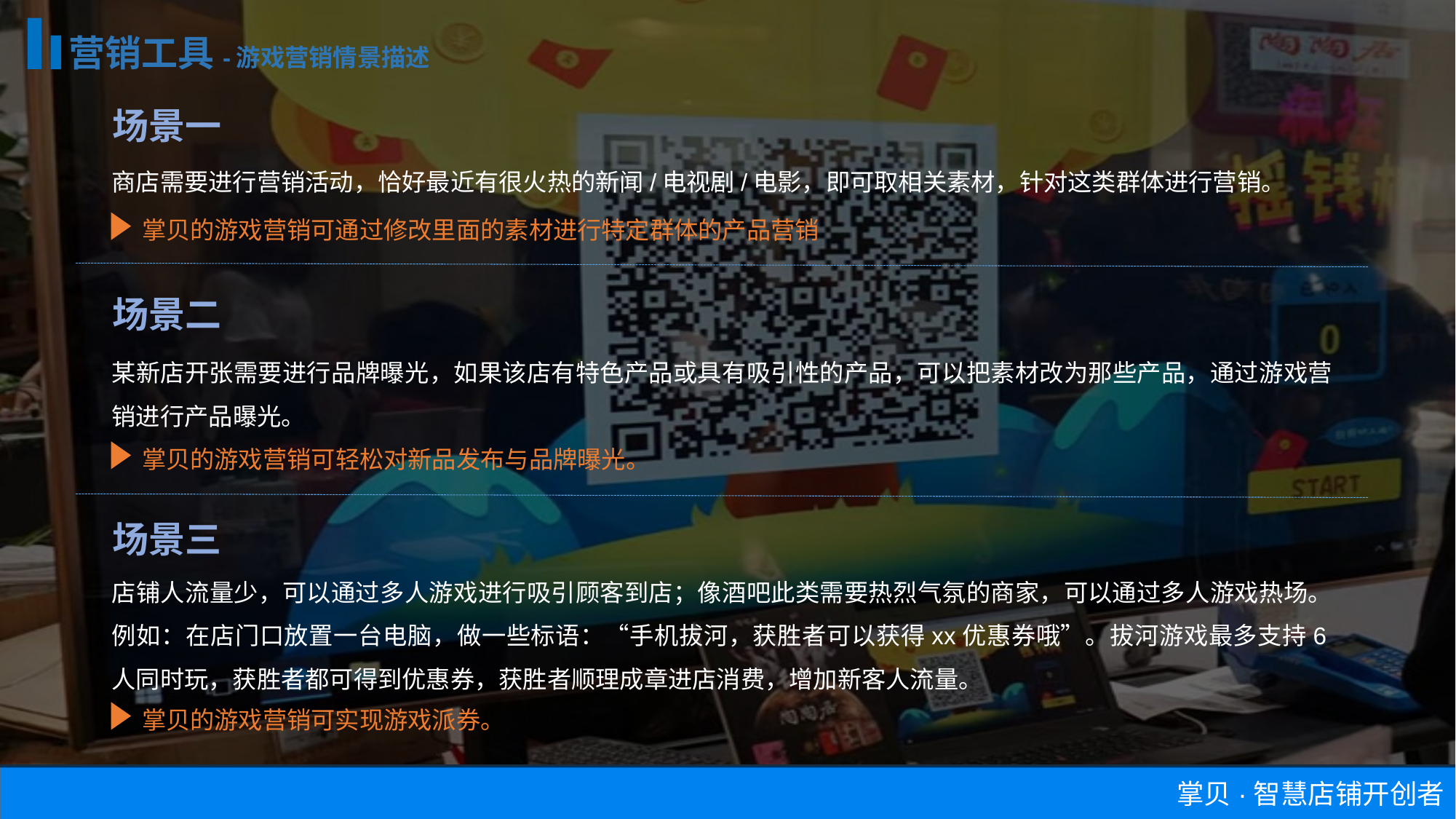

营销工具-游戏营销情景描述

场景一
商店需要进行营销活动，恰好最近有很火热的新闻/电视剧/电影，即可取相关素材，针对这类群体进行营销。
掌贝的游戏营销可通过修改里面的素材进行特定群体的产品营销

场景二
某新店开张需要进行品牌曝光，如果该店有特色产品或具有吸引性的产品，可以把素材改为那些产品，通过游戏营销进行产品曝光。
掌贝的游戏营销可轻松对新品发布与品牌曝光。

场景三
店铺人流量少，可以通过多人游戏进行吸引顾客到店；像酒吧此类需要热烈气氛的商家，可以通过多人游戏热场。例如：在店门口放置一台电脑，做一些标语：“手机拔河，获胜者可以获得xx优惠券哦”。拔河游戏最多支持6人同时玩，获胜者都可得到优惠券，获胜者顺理成章进店消费，增加新客人流量。
掌贝的游戏营销可实现游戏派券。